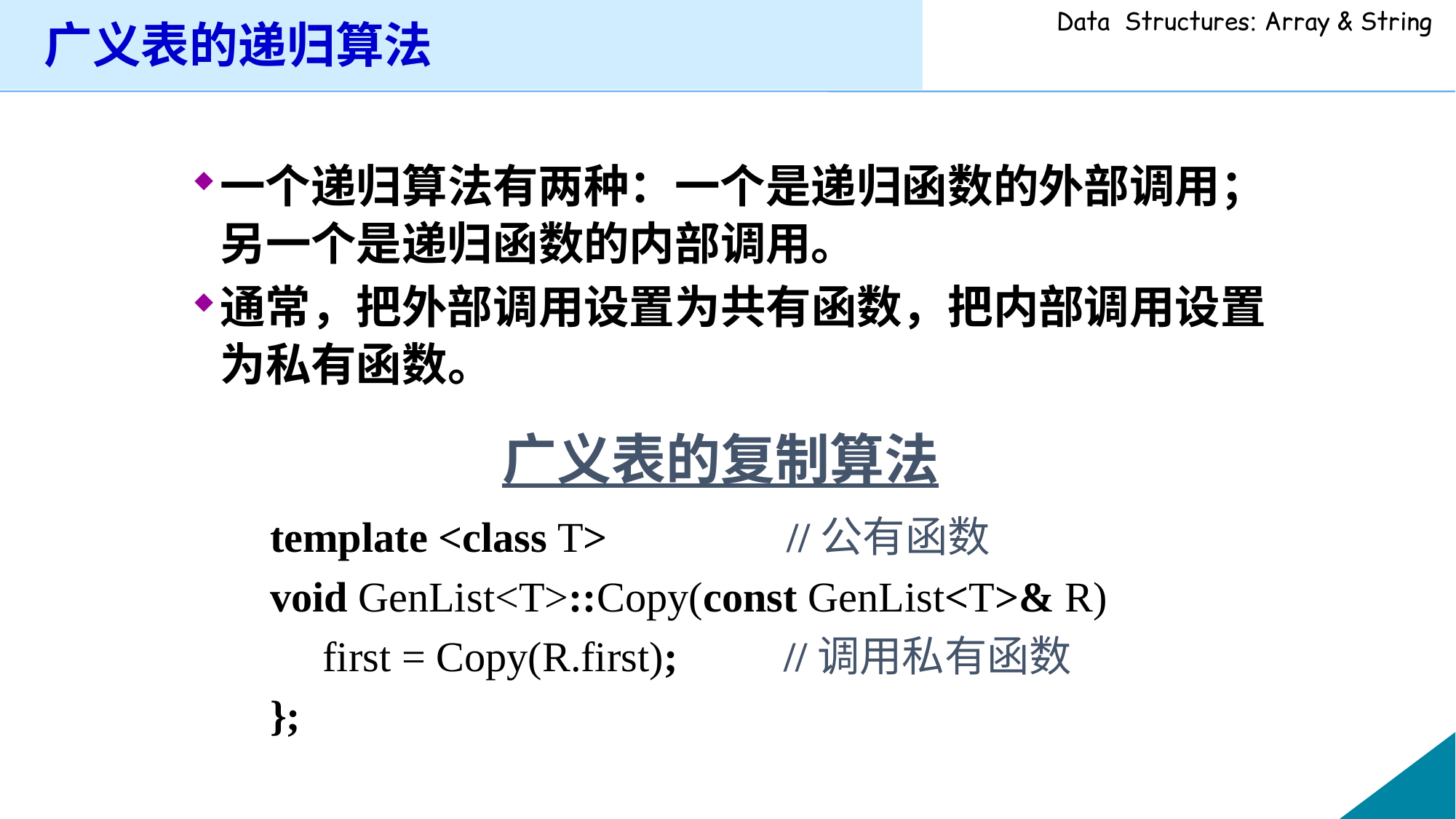

# 广义表的递归算法
一个递归算法有两种：一个是递归函数的外部调用；另一个是递归函数的内部调用。
通常，把外部调用设置为共有函数，把内部调用设置为私有函数。
广义表的复制算法
template <class T>                 //公有函数
void GenList<T>::Copy(const GenList<T>& R)
     first = Copy(R.first);          //调用私有函数
};